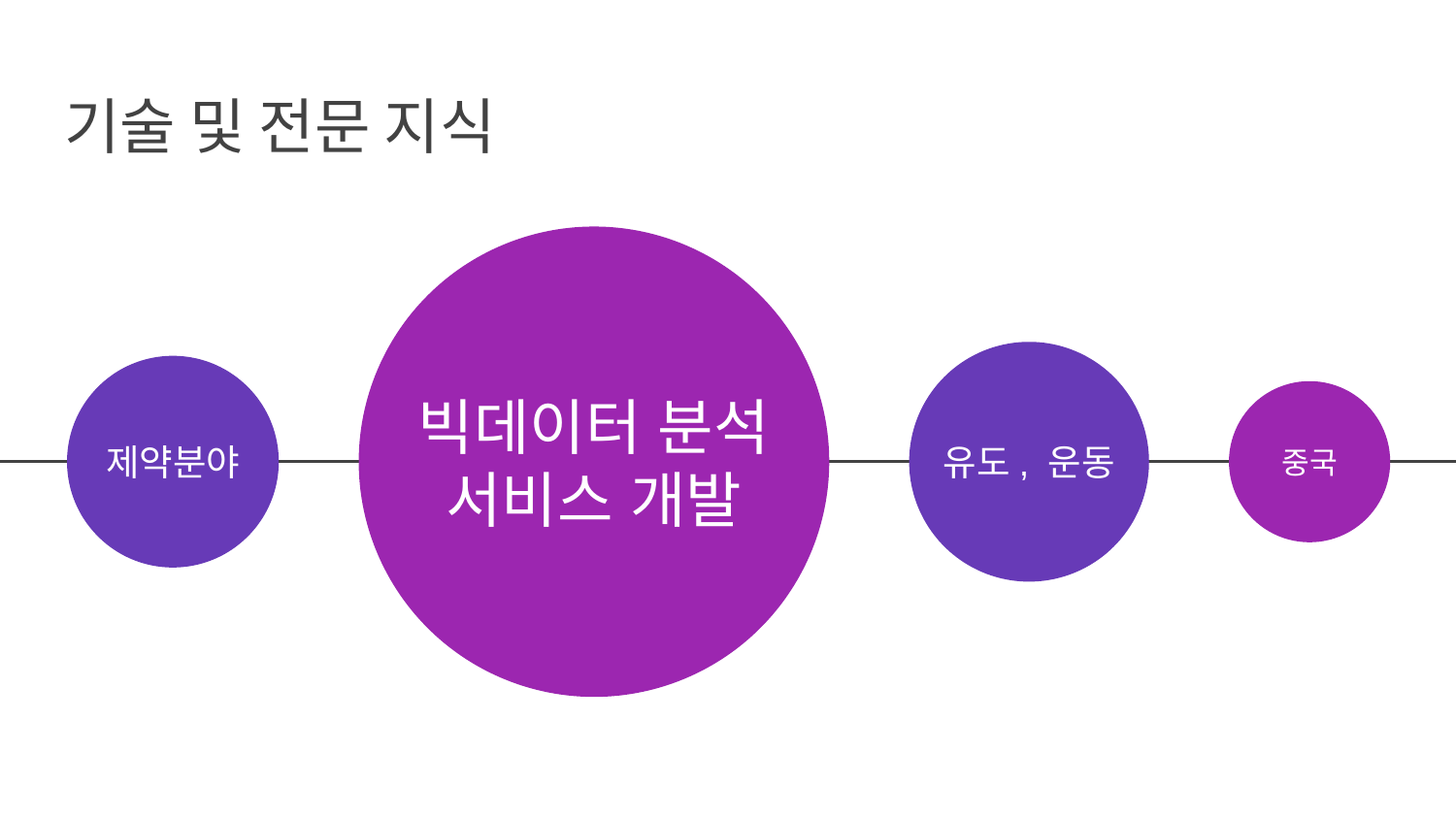

# 기술 및 전문 지식

제약분야
빅데이터 분석
서비스 개발
유도, 운동
중국